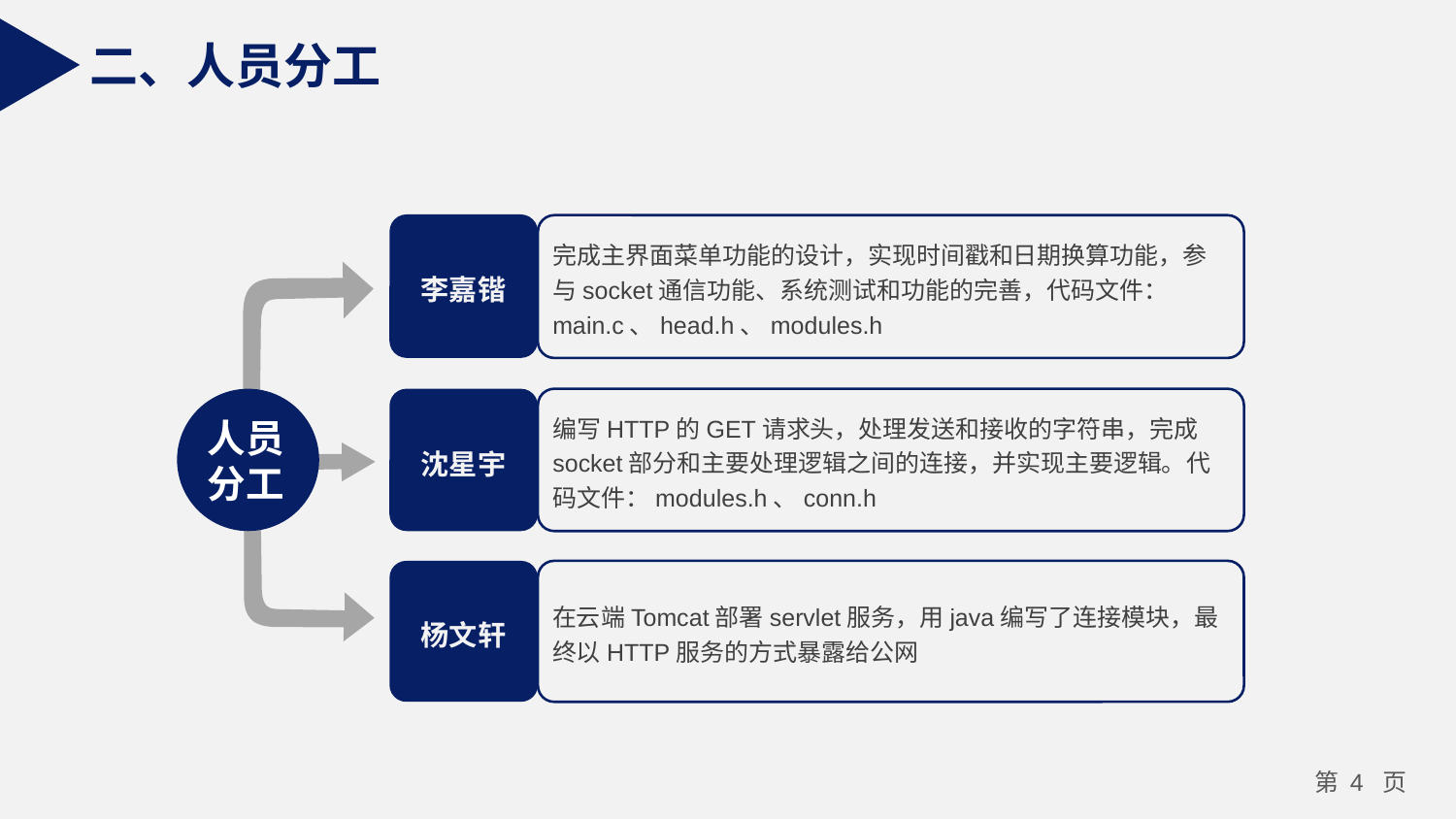

二、人员分工
李嘉锴
完成主界面菜单功能的设计，实现时间戳和日期换算功能，参与socket通信功能、系统测试和功能的完善，代码文件：main.c、head.h、modules.h

人员分工
沈星宇
编写HTTP的GET请求头，处理发送和接收的字符串，完成socket部分和主要处理逻辑之间的连接，并实现主要逻辑。代码文件：modules.h、conn.h

杨文轩
在云端Tomcat部署servlet服务，用java编写了连接模块，最终以HTTP服务的方式暴露给公网